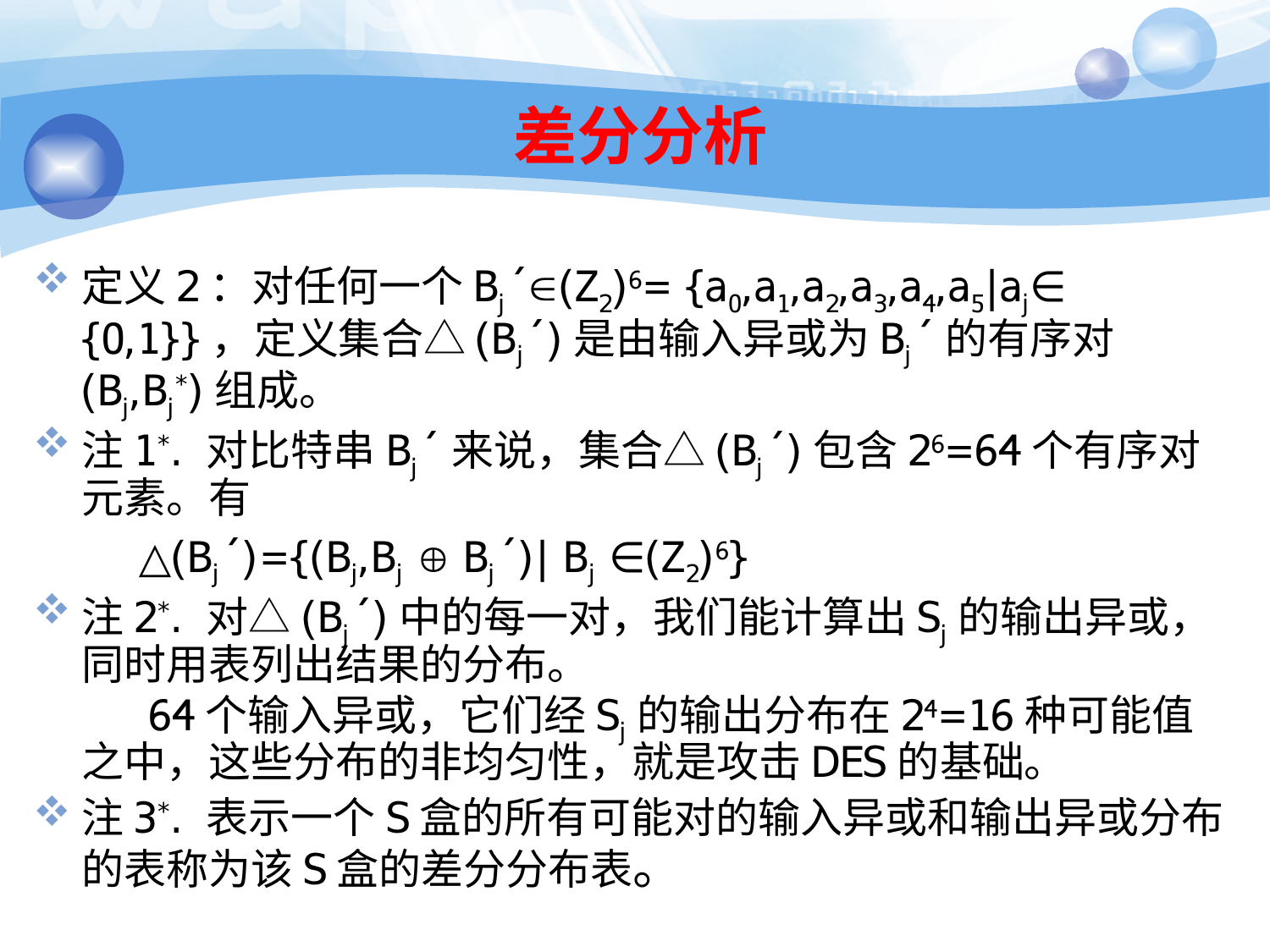

# 差分分析
定义2：对任何一个Bj´∈(Z2)6= {a0,a1,a2,a3,a4,a5|aj∈ {0,1}}，定义集合△(Bj´)是由输入异或为Bj´的有序对(Bj,Bj*)组成。
注1*. 对比特串Bj´来说，集合△(Bj´)包含26=64个有序对元素。有
        △(Bj´)={(Bj,Bj ⊕ Bj´)| Bj ∈(Z2)6}
注2*. 对△(Bj´)中的每一对，我们能计算出Sj的输出异或，同时用表列出结果的分布。
      64个输入异或，它们经Sj的输出分布在24=16种可能值之中，这些分布的非均匀性，就是攻击DES的基础。
注3*. 表示一个S盒的所有可能对的输入异或和输出异或分布的表称为该S盒的差分分布表。